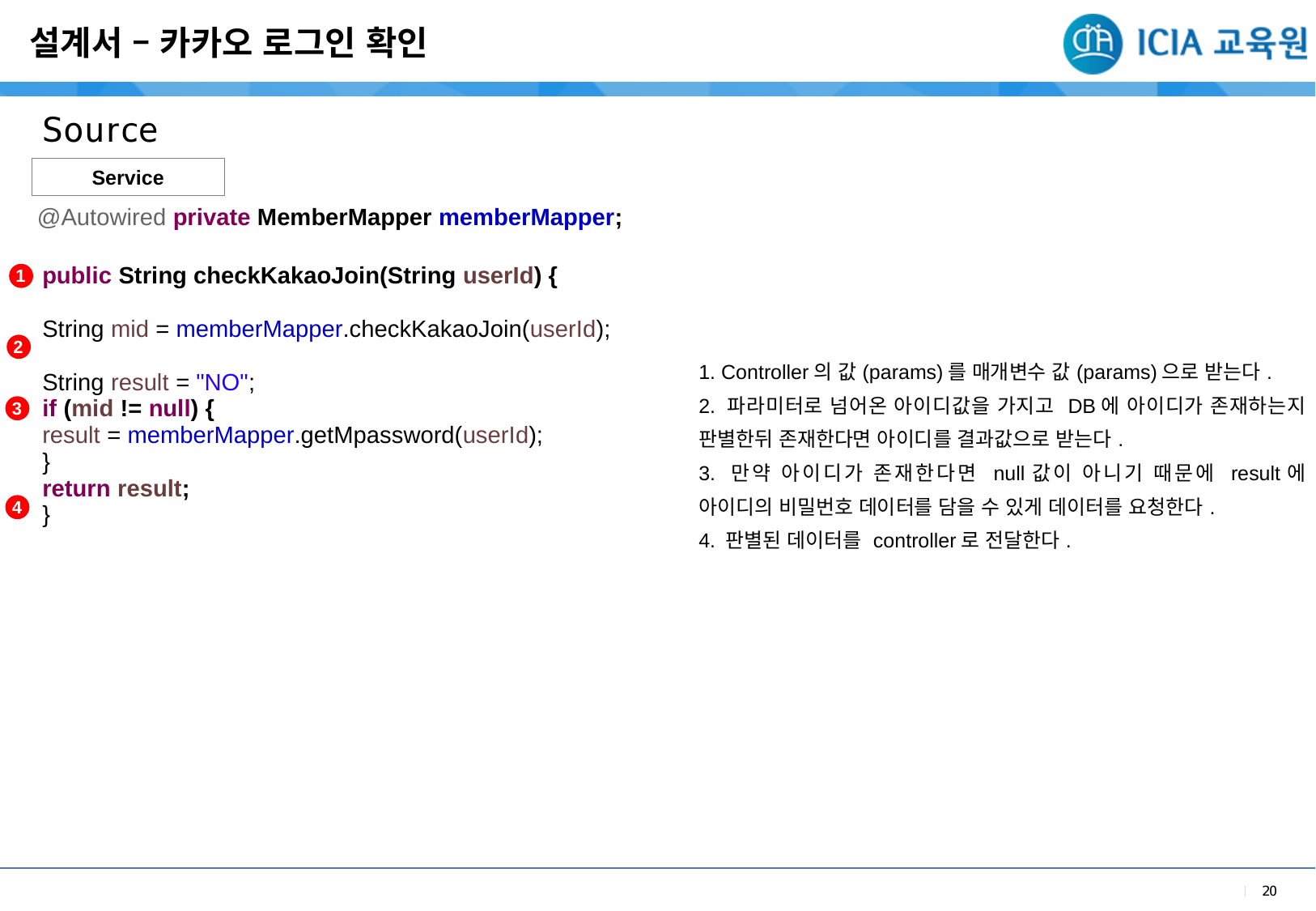

설계서 – 카카오 로그인 확인
Source
Service
@Autowired private MemberMapper memberMapper;
|  |
| --- |
| 1. Controller의 값(params)를 매개변수 값(params)으로 받는다. 2. 파라미터로 넘어온 아이디값을 가지고 DB에 아이디가 존재하는지 판별한뒤 존재한다면 아이디를 결과값으로 받는다. 3. 만약 아이디가 존재한다면 null값이 아니기 때문에 result에 아이디의 비밀번호 데이터를 담을 수 있게 데이터를 요청한다. 4. 판별된 데이터를 controller로 전달한다. |
1

| public String checkKakaoJoin(String userId) { String mid = memberMapper.checkKakaoJoin(userId); String result = "NO"; if (mid != null) { result = memberMapper.getMpassword(userId); } return result; } |
| --- |
2

3

4